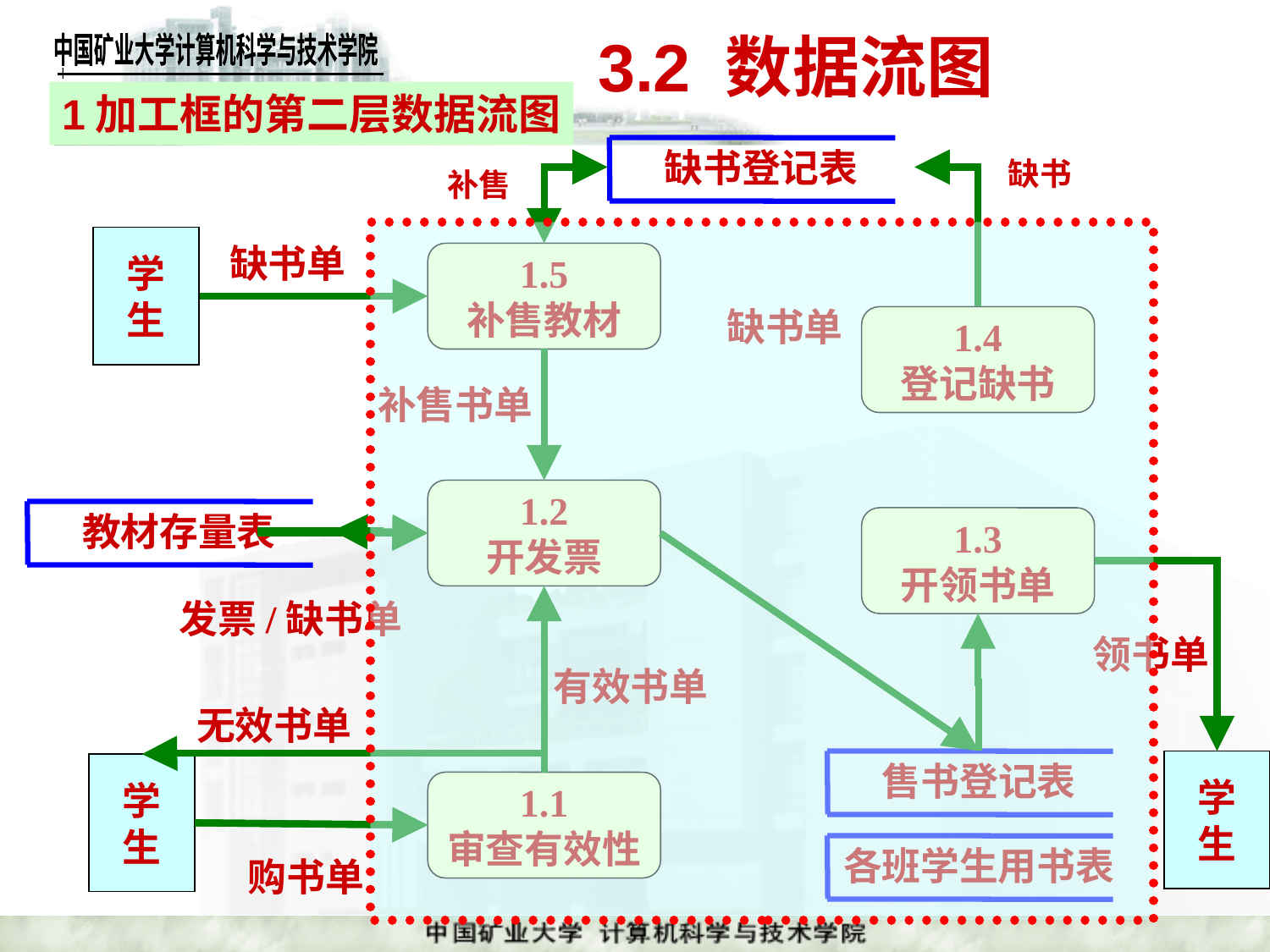

# 3.2 数据流图
1加工框的第二层数据流图
缺书登记表

缺书
补售

学
生
缺书单
1.5
补售教材
缺书单
1.4
登记缺书
补售书单
1.2
开发票
教材存量表

1.3
开领书单
领书单
发票/缺书单
有效书单
无效书单
售书登记表

学
生
学
生
1.1
审查有效性
购书单
各班学生用书表

24